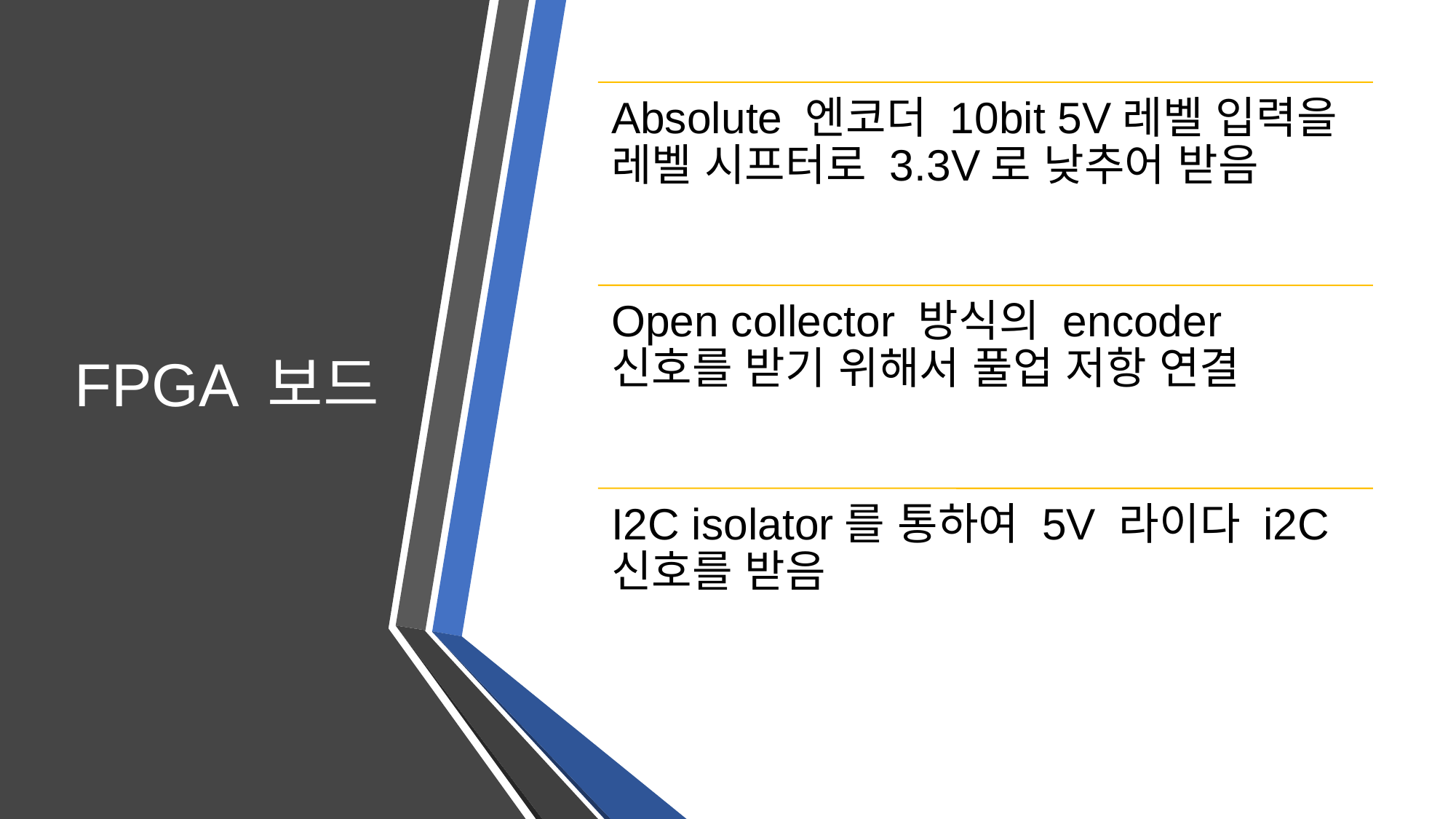

# FPGA 보드
Absolute 엔코더 10bit 5V레벨 입력을 레벨 시프터로 3.3V로 낮추어 받음
Open collector 방식의 encoder 신호를 받기 위해서 풀업 저항 연결
I2C isolator를 통하여 5V 라이다 i2C 신호를 받음